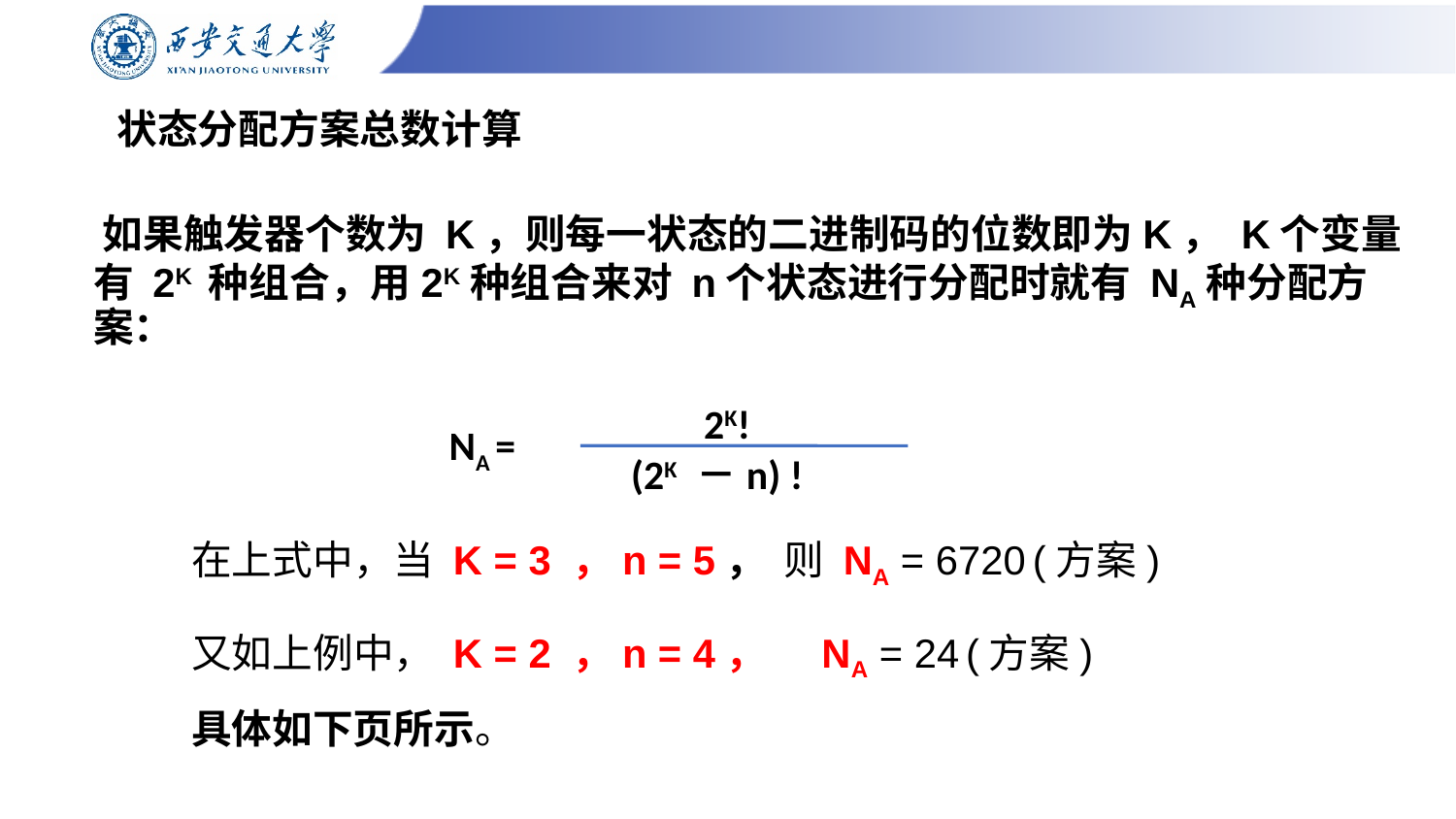

# 状态分配方案总数计算
   如果触发器个数为 K，则每一状态的二进制码的位数即为K， K个变量有 2K 种组合，用2K种组合来对 n个状态进行分配时就有 NA种分配方案：

2K!
(2K －n) !

NA =
    在上式中，当 K = 3 ，n = 5，  则 NA = 6720 (方案)
    又如上例中， K = 2 ，n = 4，     NA = 24 (方案)
    具体如下页所示。